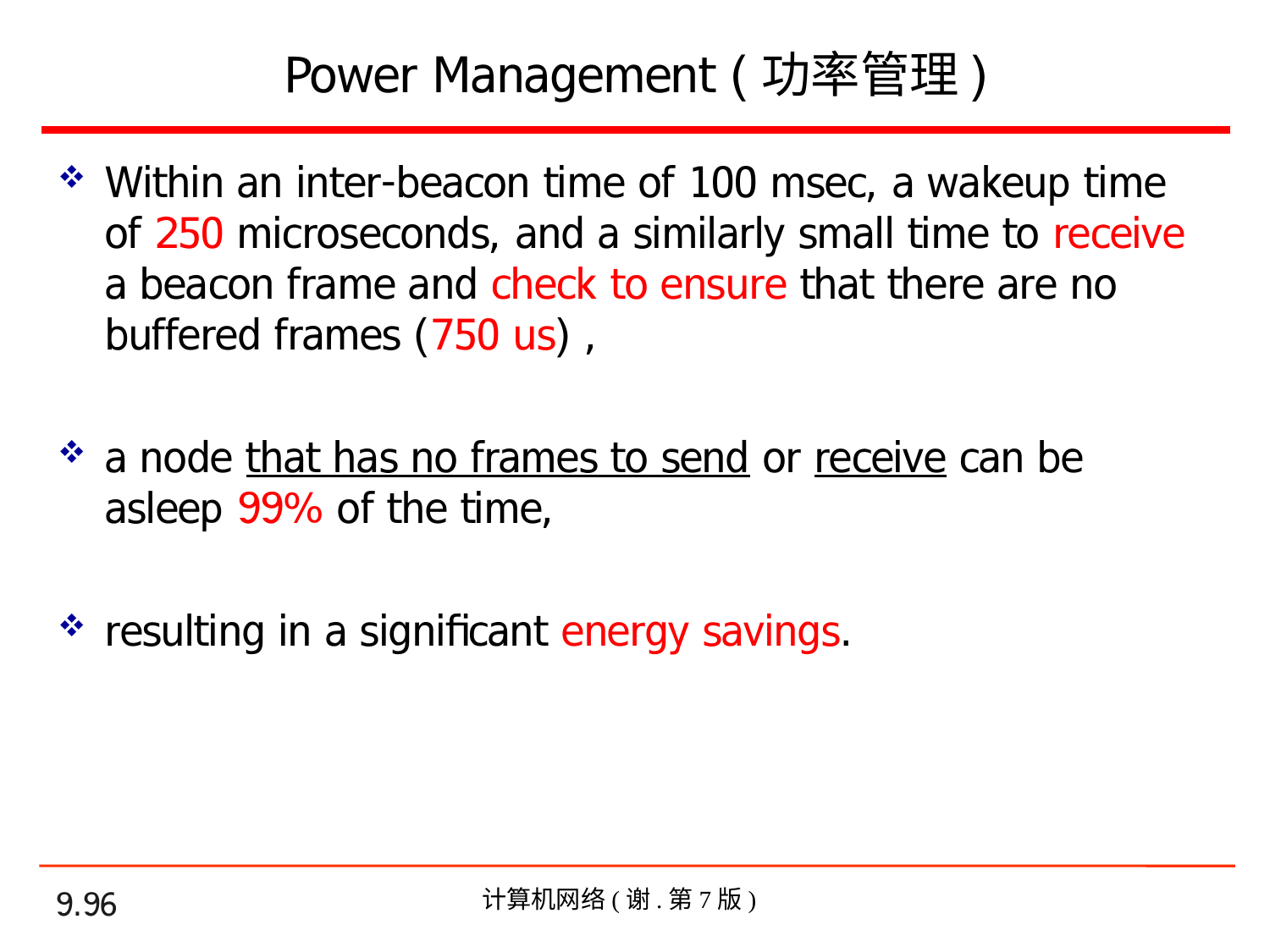

# Power Management (功率管理)
Within an inter-beacon time of 100 msec, a wakeup time of 250 microseconds, and a similarly small time to receive a beacon frame and check to ensure that there are no buffered frames (750 us) ,

a node that has no frames to send or receive can be asleep 99% of the time,

resulting in a significant energy savings.